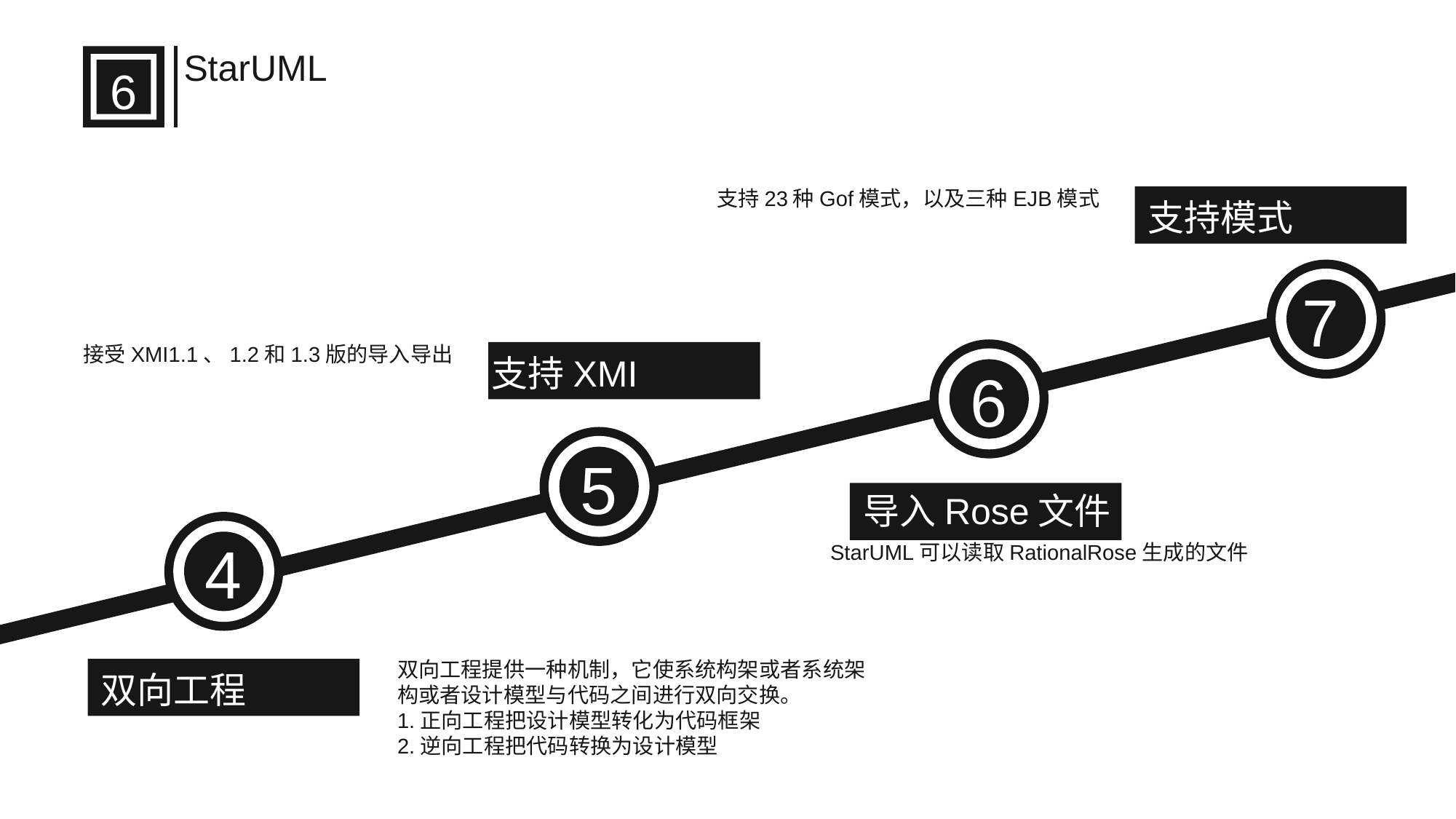

StarUML

6
支持23种Gof模式，以及三种EJB模式

支持模式

7
接受XMI1.1、1.2和1.3版的导入导出

支持XMI

6

5

导入Rose文件

StarUML可以读取RationalRose生成的文件

4
双向工程提供一种机制，它使系统构架或者系统架构或者设计模型与代码之间进行双向交换。
1.正向工程把设计模型转化为代码框架
2.逆向工程把代码转换为设计模型

双向工程